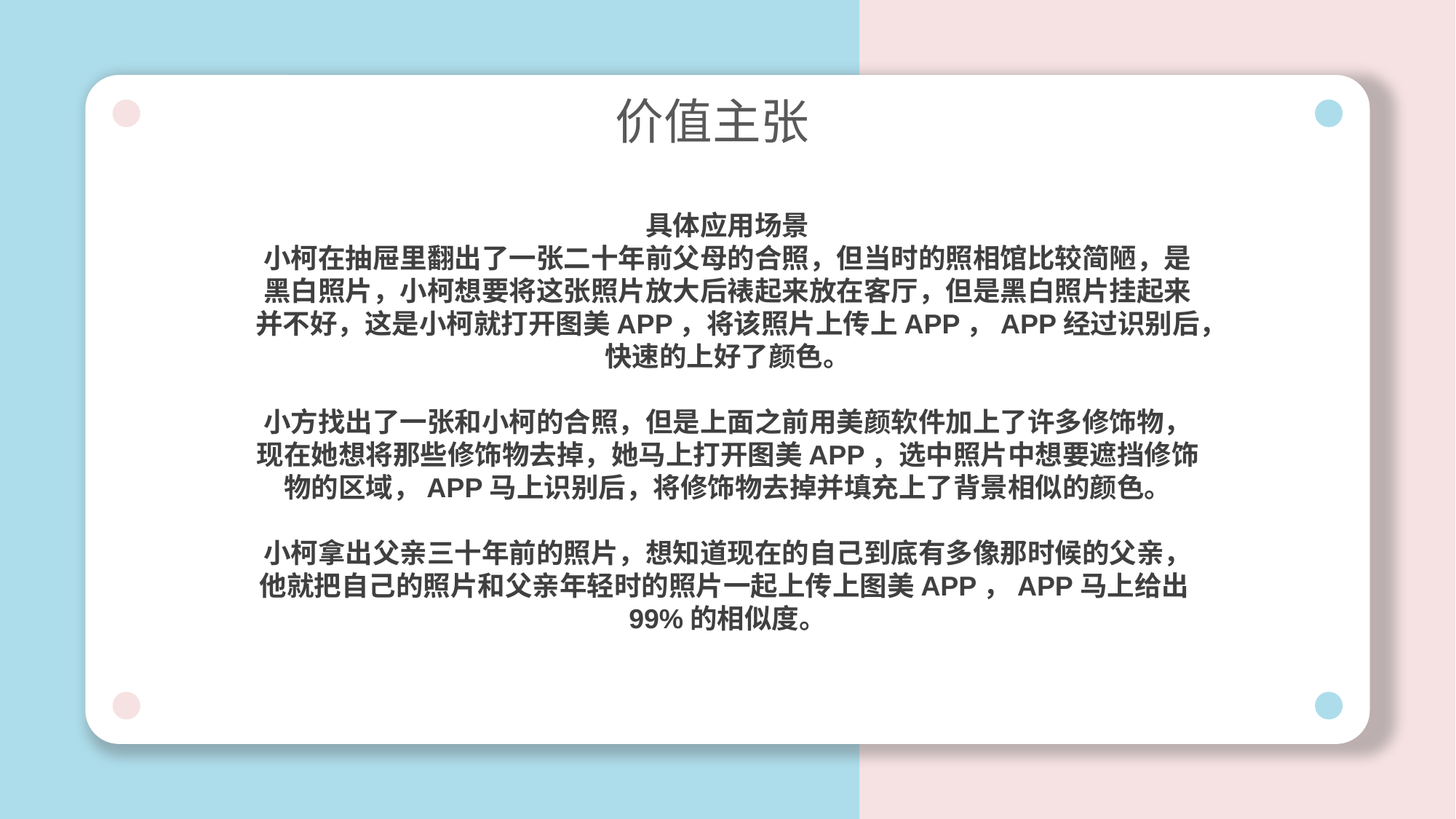

价值主张

具体应用场景
小柯在抽屉里翻出了一张二十年前父母的合照，但当时的照相馆比较简陋，是黑白照片，小柯想要将这张照片放大后裱起来放在客厅，但是黑白照片挂起来并不好，这是小柯就打开图美APP，将该照片上传上APP，APP经过识别后，快速的上好了颜色。

小方找出了一张和小柯的合照，但是上面之前用美颜软件加上了许多修饰物，现在她想将那些修饰物去掉，她马上打开图美APP，选中照片中想要遮挡修饰物的区域，APP马上识别后，将修饰物去掉并填充上了背景相似的颜色。

小柯拿出父亲三十年前的照片，想知道现在的自己到底有多像那时候的父亲，他就把自己的照片和父亲年轻时的照片一起上传上图美APP，APP马上给出99%的相似度。